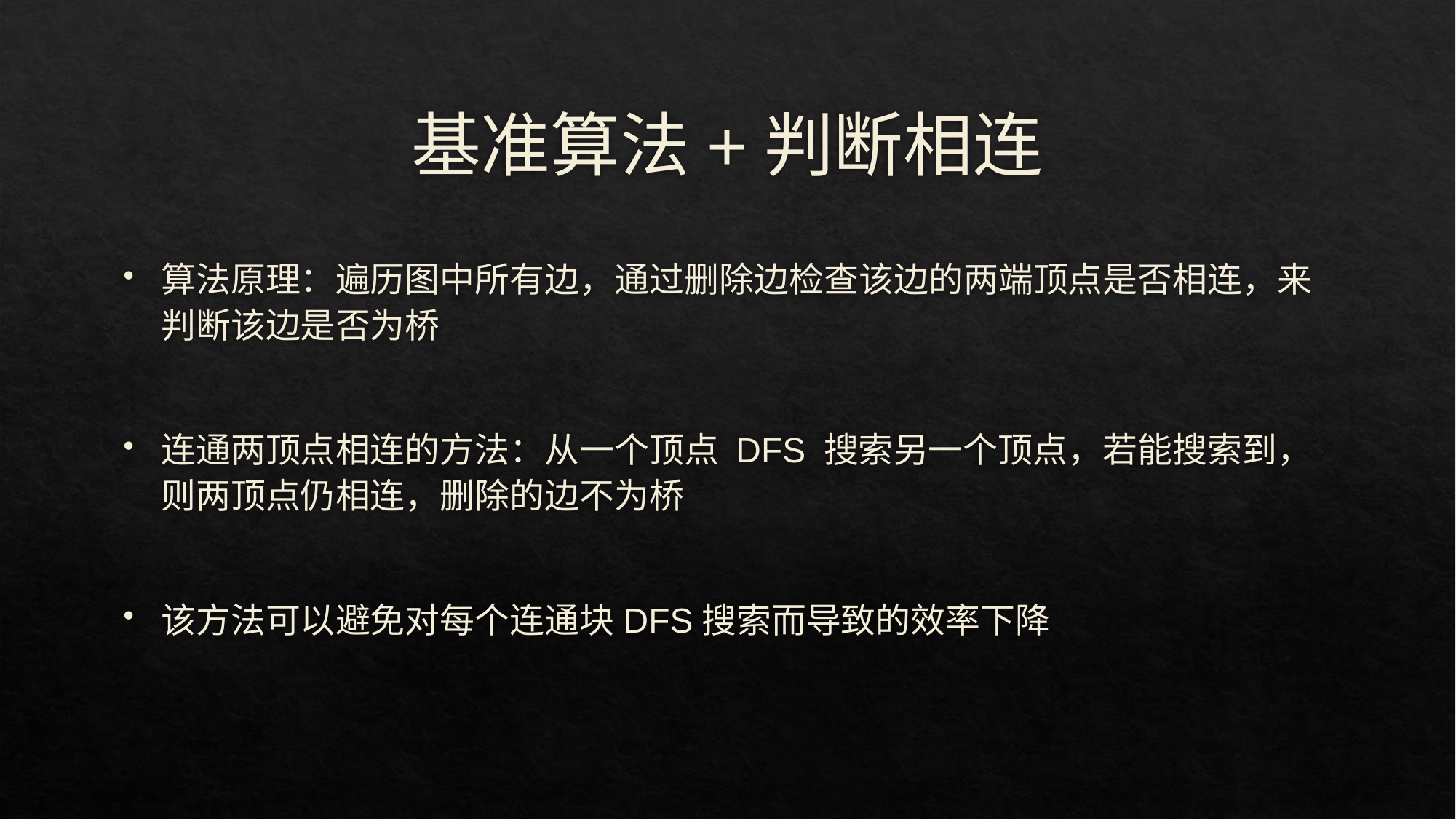

# 基准算法+判断相连
算法原理：遍历图中所有边，通过删除边检查该边的两端顶点是否相连，来判断该边是否为桥

连通两顶点相连的方法：从一个顶点 DFS 搜索另一个顶点，若能搜索到，则两顶点仍相连，删除的边不为桥

该方法可以避免对每个连通块DFS搜索而导致的效率下降